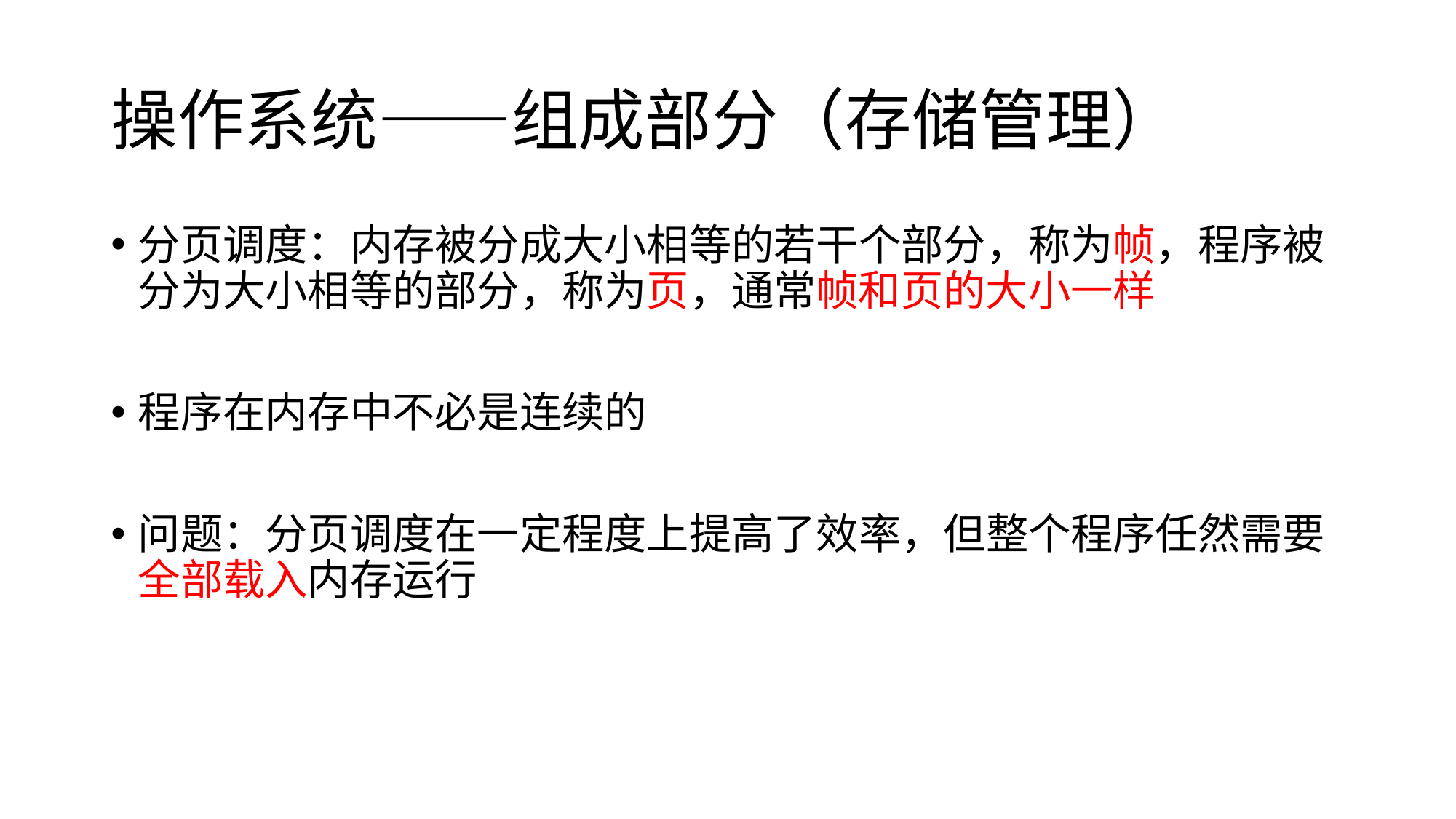

# 操作系统——组成部分（存储管理）
分页调度：内存被分成大小相等的若干个部分，称为帧，程序被分为大小相等的部分，称为页，通常帧和页的大小一样

程序在内存中不必是连续的

问题：分页调度在一定程度上提高了效率，但整个程序任然需要全部载入内存运行